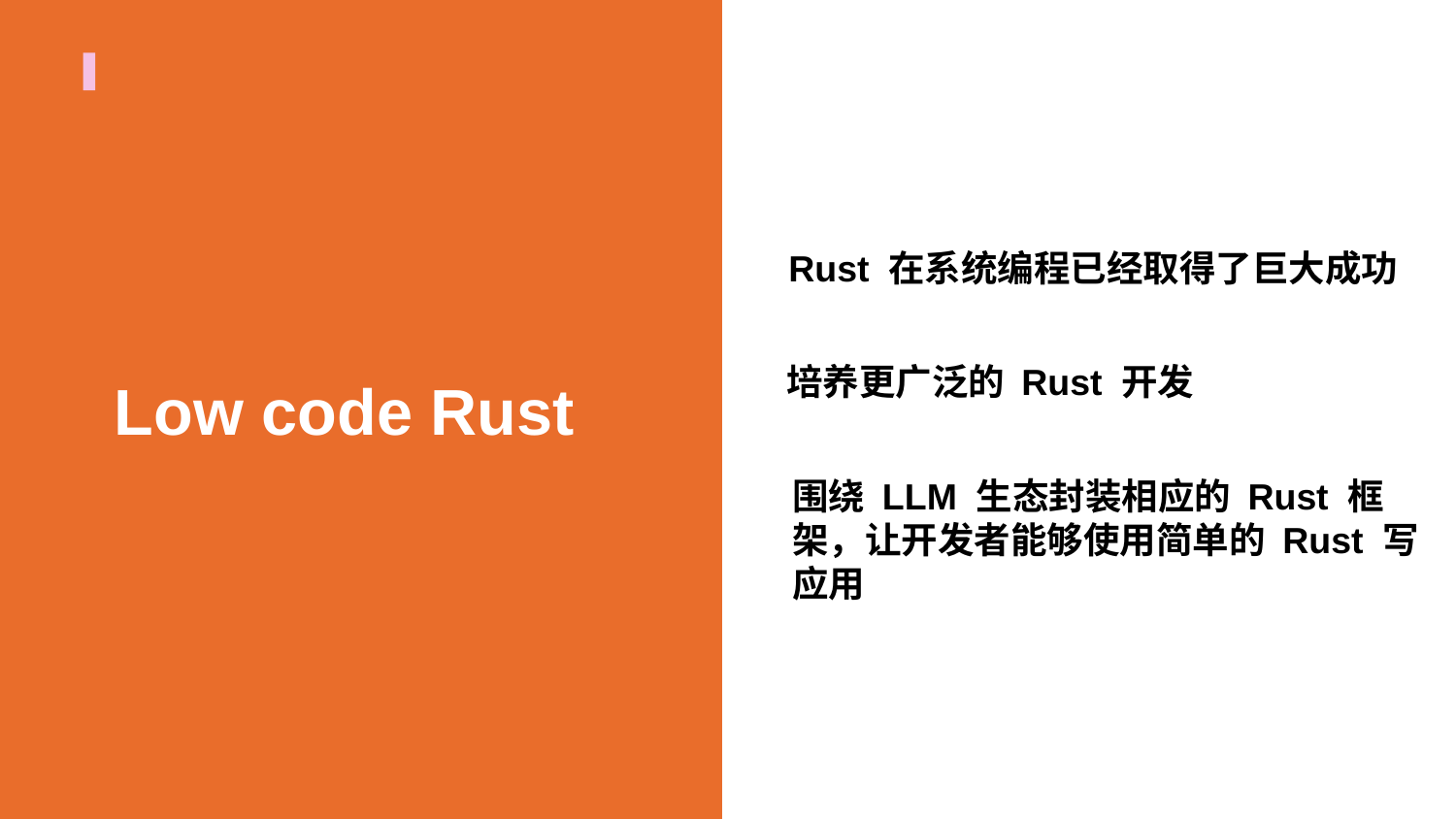

Rust 在系统编程已经取得了巨大成功
培养更广泛的 Rust 开发
Low code Rust
围绕 LLM 生态封装相应的 Rust 框架，让开发者能够使用简单的 Rust 写应用